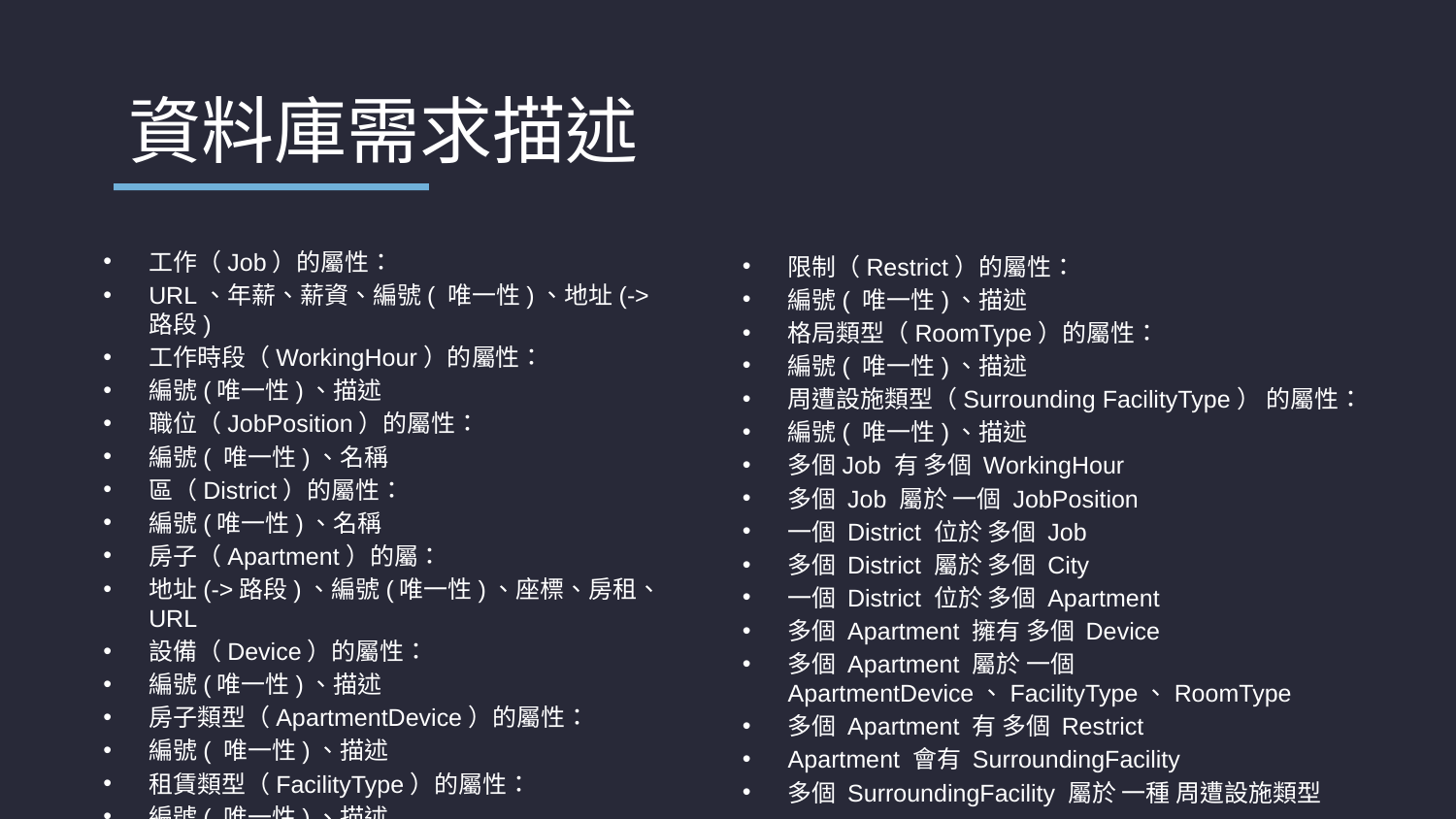

# 資料庫需求描述
工作（Job）的屬性：
URL、年薪、薪資、編號( 唯一性)、地址(->路段)
工作時段（WorkingHour）的屬性：
編號(唯一性)、描述
職位（JobPosition）的屬性：
編號( 唯一性)、名稱
區（District）的屬性：
編號(唯一性)、名稱
房子（Apartment）的屬：
地址(->路段)、編號(唯一性)、座標、房租、URL
設備（Device）的屬性：
編號(唯一性)、描述
房子類型（ApartmentDevice）的屬性：
編號( 唯一性)、描述
租賃類型（FacilityType）的屬性：
編號( 唯一性)、描述
限制（Restrict）的屬性：
編號( 唯一性)、描述
格局類型（RoomType）的屬性：
編號( 唯一性)、描述
周遭設施類型（Surrounding FacilityType） 的屬性：
編號( 唯一性)、描述
多個Job 有 多個 WorkingHour
多個 Job 屬於 一個 JobPosition
一個 District 位於 多個 Job
多個 District 屬於 多個 City
一個 District 位於 多個 Apartment
多個 Apartment 擁有 多個 Device
多個 Apartment 屬於 一個 ApartmentDevice、FacilityType、RoomType
多個 Apartment 有 多個 Restrict
Apartment 會有 SurroundingFacility
多個 SurroundingFacility 屬於 一種 周遭設施類型